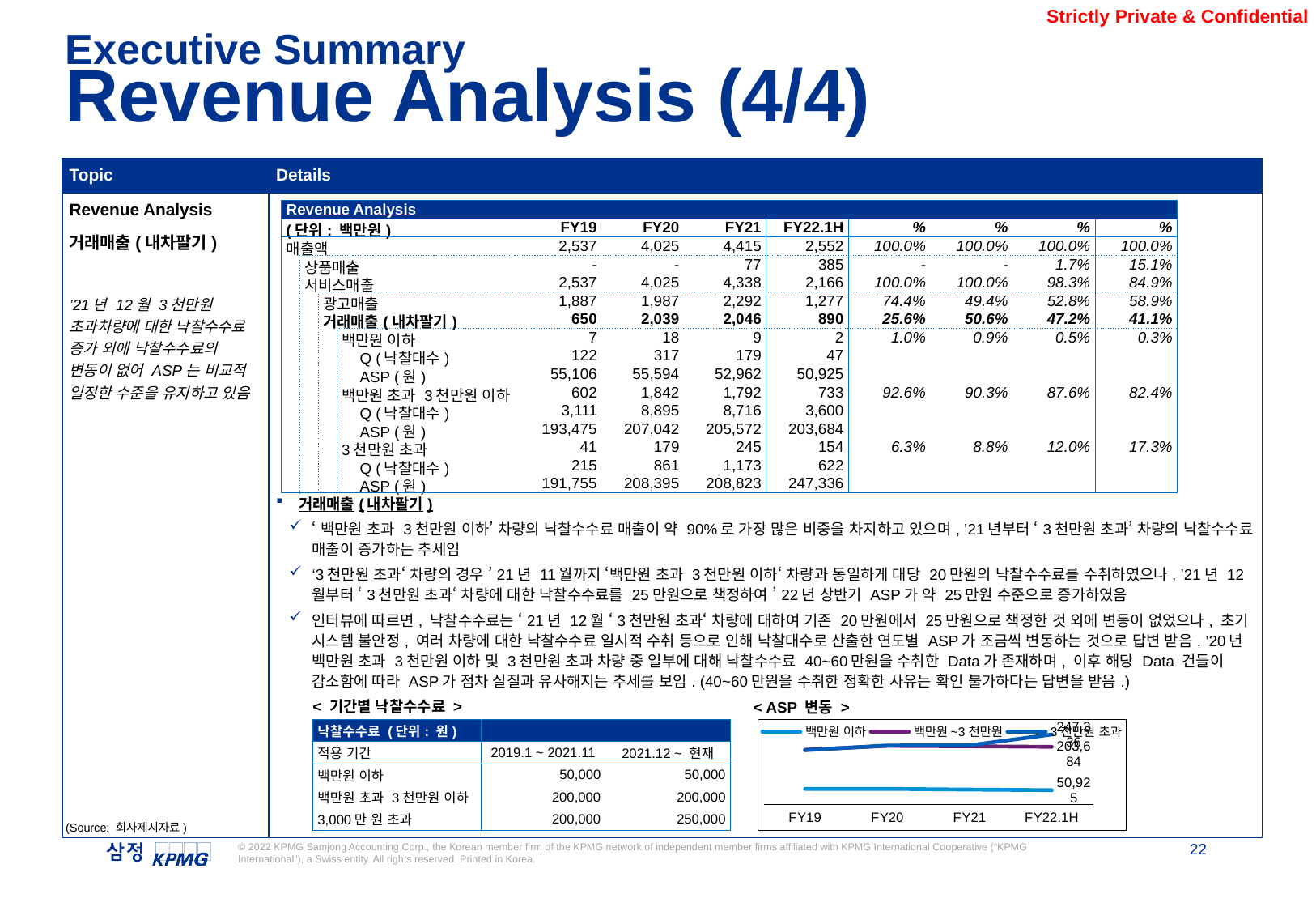

Executive Summary
Revenue Analysis (4/4)
| Topic | Details |
| --- | --- |
| Revenue Analysis 거래매출(내차팔기) ’21년 12월 3천만원 초과차량에 대한 낙찰수수료 증가 외에 낙찰수수료의 변동이 없어 ASP는 비교적 일정한 수준을 유지하고 있음 | 거래매출(내차팔기) ‘백만원 초과 3천만원 이하’ 차량의 낙찰수수료 매출이 약 90%로 가장 많은 비중을 차지하고 있으며, ’21년부터 ‘3천만원 초과’ 차량의 낙찰수수료 매출이 증가하는 추세임 ‘3천만원 초과‘ 차량의 경우 ’21년 11월까지 ‘백만원 초과 3천만원 이하‘ 차량과 동일하게 대당 20만원의 낙찰수수료를 수취하였으나, ’21년 12월부터 ‘3천만원 초과‘ 차량에 대한 낙찰수수료를 25만원으로 책정하여 ’22년 상반기 ASP가 약 25만원 수준으로 증가하였음 인터뷰에 따르면, 낙찰수수료는 ‘21년 12월 ‘3천만원 초과‘ 차량에 대하여 기존 20만원에서 25만원으로 책정한 것 외에 변동이 없었으나, 초기 시스템 불안정, 여러 차량에 대한 낙찰수수료 일시적 수취 등으로 인해 낙찰대수로 산출한 연도별 ASP가 조금씩 변동하는 것으로 답변 받음. ’20년 백만원 초과 3천만원 이하 및 3천만원 초과 차량 중 일부에 대해 낙찰수수료 40~60만원을 수취한 Data가 존재하며, 이후 해당 Data 건들이 감소함에 따라 ASP가 점차 실질과 유사해지는 추세를 보임. (40~60만원을 수취한 정확한 사유는 확인 불가하다는 답변을 받음.) |
| Revenue Analysis |  |  |  |  |  |  |  |  |  |  |  |  |
| --- | --- | --- | --- | --- | --- | --- | --- | --- | --- | --- | --- | --- |
| (단위: 백만원) |  |  |  |  | FY19 | FY20 | FY21 | FY22.1H | % | % | % | % |
| 매출액 |  |  |  |  | 2,537 | 4,025 | 4,415 | 2,552 | 100.0% | 100.0% | 100.0% | 100.0% |
|  | 상품매출 |  |  |  | - | - | 77 | 385 | - | - | 1.7% | 15.1% |
|  | 서비스매출 |  |  |  | 2,537 | 4,025 | 4,338 | 2,166 | 100.0% | 100.0% | 98.3% | 84.9% |
|  |  | 광고매출 |  |  | 1,887 | 1,987 | 2,292 | 1,277 | 74.4% | 49.4% | 52.8% | 58.9% |
|  |  | 거래매출(내차팔기) |  |  | 650 | 2,039 | 2,046 | 890 | 25.6% | 50.6% | 47.2% | 41.1% |
|  |  |  | 백만원 이하 |  | 7 | 18 | 9 | 2 | 1.0% | 0.9% | 0.5% | 0.3% |
|  |  |  |  | Q (낙찰대수) | 122 | 317 | 179 | 47 |  |  |  |  |
|  |  |  |  | ASP (원) | 55,106 | 55,594 | 52,962 | 50,925 |  |  |  |  |
|  |  |  | 백만원 초과 3천만원 이하 |  | 602 | 1,842 | 1,792 | 733 | 92.6% | 90.3% | 87.6% | 82.4% |
|  |  |  |  | Q (낙찰대수) | 3,111 | 8,895 | 8,716 | 3,600 |  |  |  |  |
|  |  |  |  | ASP (원) | 193,475 | 207,042 | 205,572 | 203,684 |  |  |  |  |
|  |  |  | 3천만원 초과 |  | 41 | 179 | 245 | 154 | 6.3% | 8.8% | 12.0% | 17.3% |
|  |  |  |  | Q (낙찰대수) | 215 | 861 | 1,173 | 622 |  |  |  |  |
|  |  |  |  | ASP (원) | 191,755 | 208,395 | 208,823 | 247,336 |  |  |  |  |
< 기간별 낙찰수수료 >
< ASP 변동 >

### Chart

| Category | 백만원 이하 | 백만원~3천만원 | 3천만원 초과 |
|---|---|---|---|
| FY19 | 55105.960050180445 | 193474.67404007987 | 191755.17179157864 |
| FY20 | 55594.00881356668 | 207041.58886594902 | 208394.74487153525 |
| FY21 | 52962.33689556012 | 205572.37488683965 | 208822.99806262137 |
| FY22.1H | 50924.60067555963 | 203684.25697982864 | 247336.36437438207 |
| 낙찰수수료 (단위: 원) |  |  |
| --- | --- | --- |
| 적용 기간 | 2019.1 ~ 2021.11 | 2021.12 ~ 현재 |
| 백만원 이하 | 50,000 | 50,000 |
| 백만원 초과 3천만원 이하 | 200,000 | 200,000 |
| 3,000만 원 초과 | 200,000 | 250,000 |
(Source: 회사제시자료)